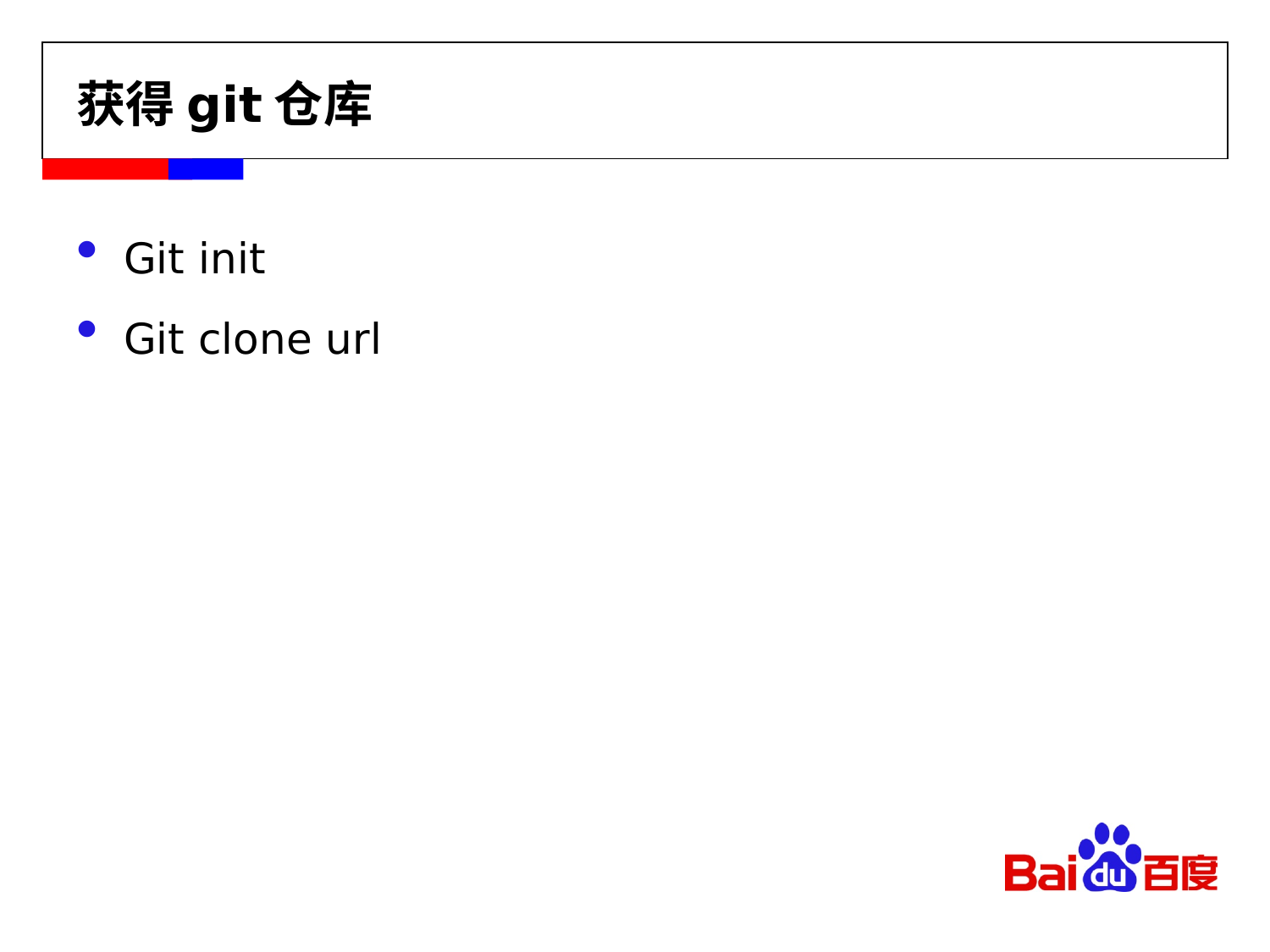

# 获得git仓库
Git init
Git clone url